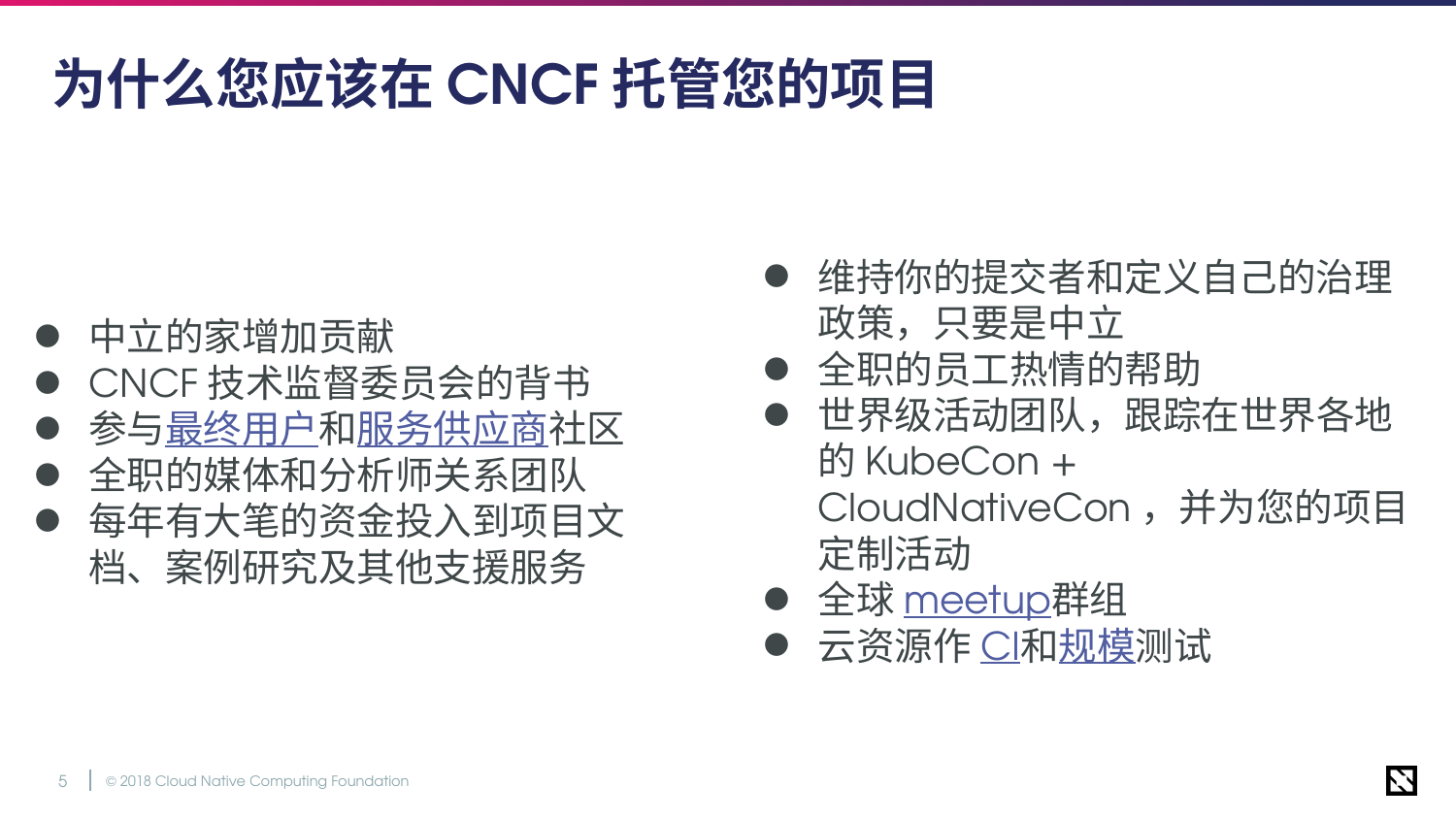

# 为什么您应该在CNCF托管您的项目
中立的家增加贡献
CNCF技术监督委员会的背书
参与最终用户和服务供应商社区
全职的媒体和分析师关系团队
每年有大笔的资金投入到项目文档、案例研究及其他支援服务
维持你的提交者和定义自己的治理政策，只要是中立
全职的员工热情的帮助
世界级活动团队，跟踪在世界各地的KubeCon + CloudNativeCon，并为您的项目定制活动
全球meetup群组
云资源作CI和规模测试